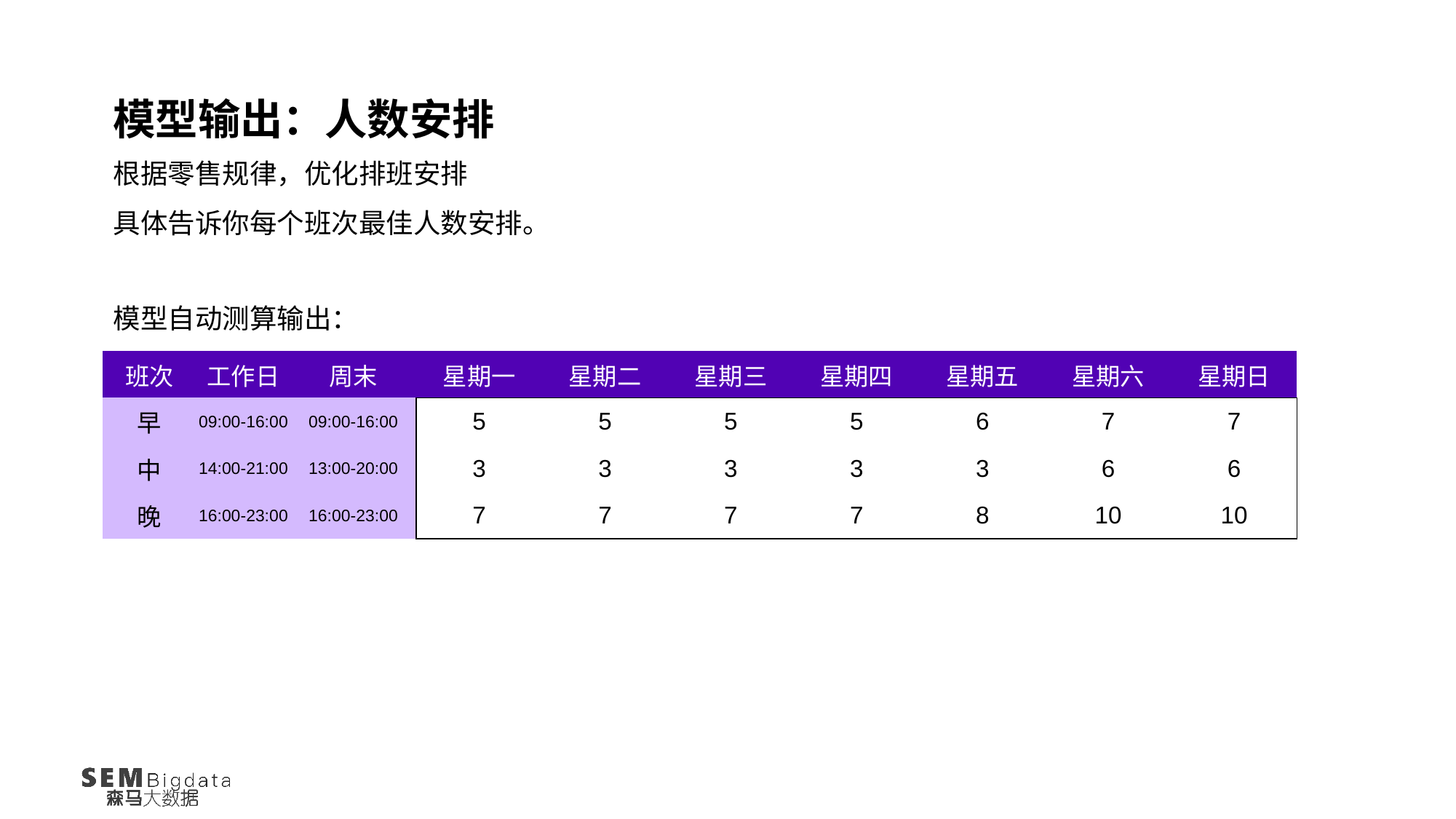

模型输出：人数安排
根据零售规律，优化排班安排
具体告诉你每个班次最佳人数安排。
模型自动测算输出：
| 班次 | 工作日 | 周末 | 星期一 | 星期二 | 星期三 | 星期四 | 星期五 | 星期六 | 星期日 |
| --- | --- | --- | --- | --- | --- | --- | --- | --- | --- |
| 早 | 09:00-16:00 | 09:00-16:00 | 5 | 5 | 5 | 5 | 6 | 7 | 7 |
| 中 | 14:00-21:00 | 13:00-20:00 | 3 | 3 | 3 | 3 | 3 | 6 | 6 |
| 晚 | 16:00-23:00 | 16:00-23:00 | 7 | 7 | 7 | 7 | 8 | 10 | 10 |